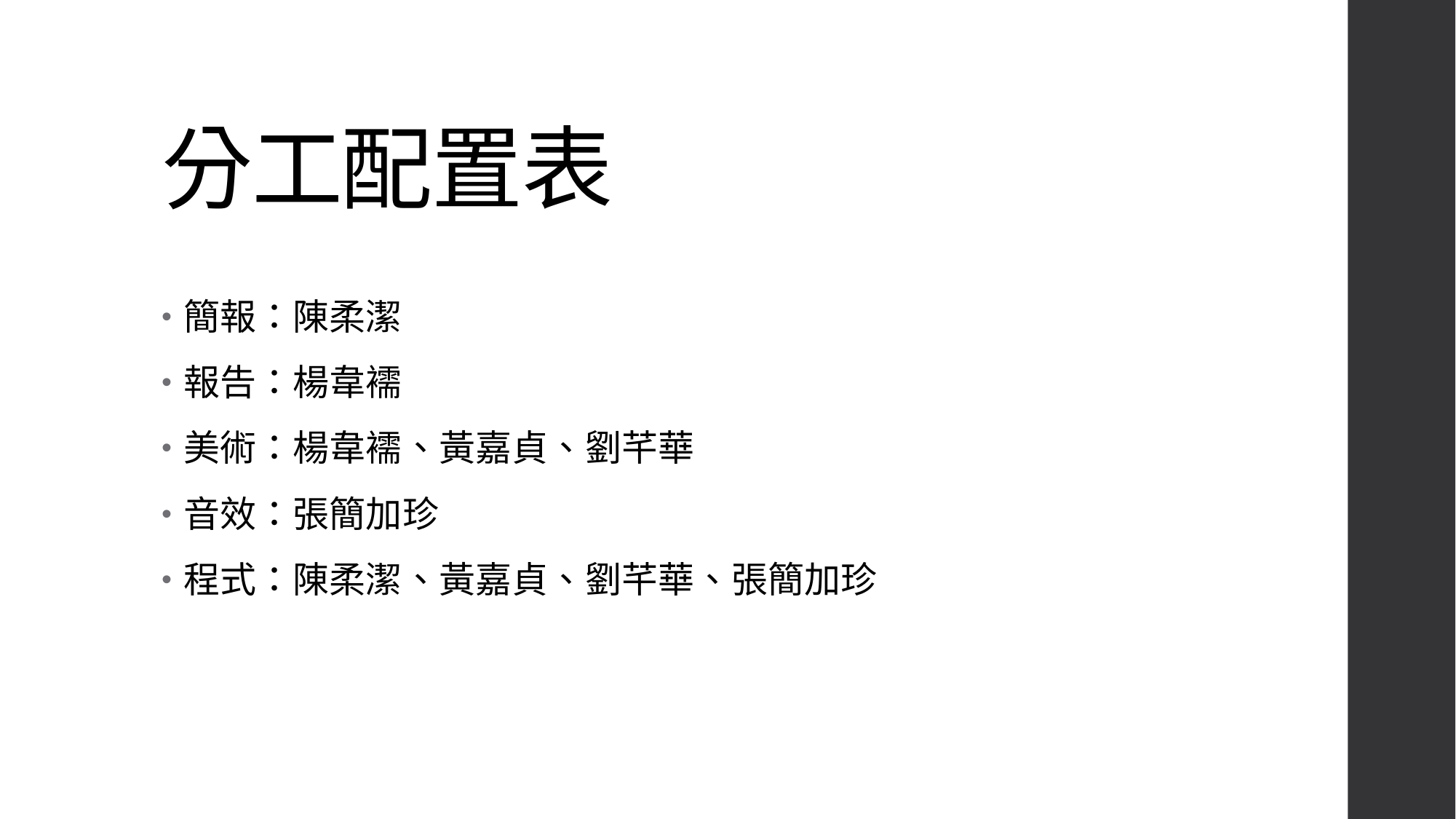

# 分工配置表
簡報：陳柔潔
報告：楊韋襦
美術：楊韋襦、黃嘉貞、劉芊華
音效：張簡加珍
程式：陳柔潔、黃嘉貞、劉芊華、張簡加珍